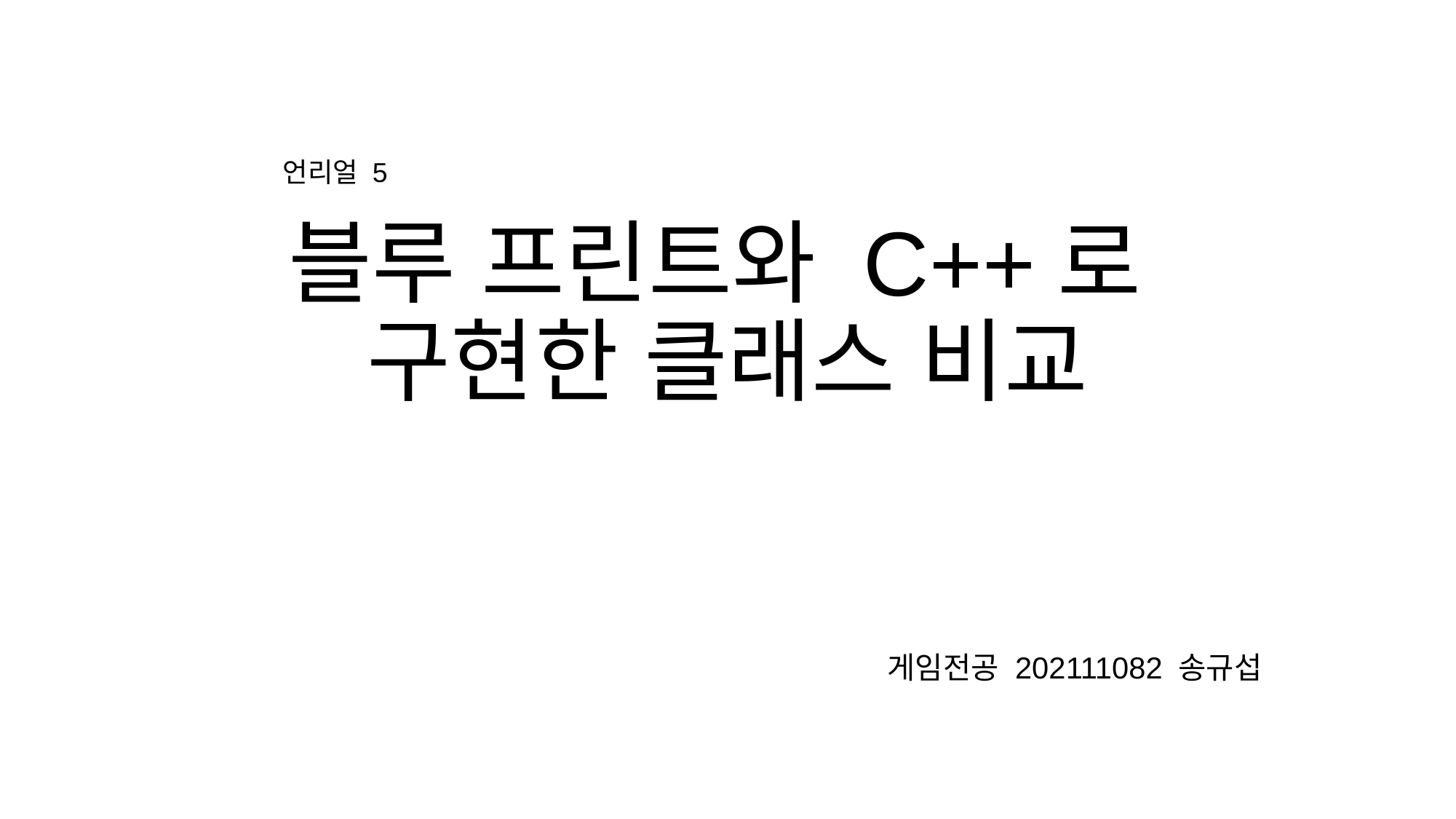

# 블루 프린트와 C++로 구현한 클래스 비교
언리얼 5
게임전공 202111082 송규섭